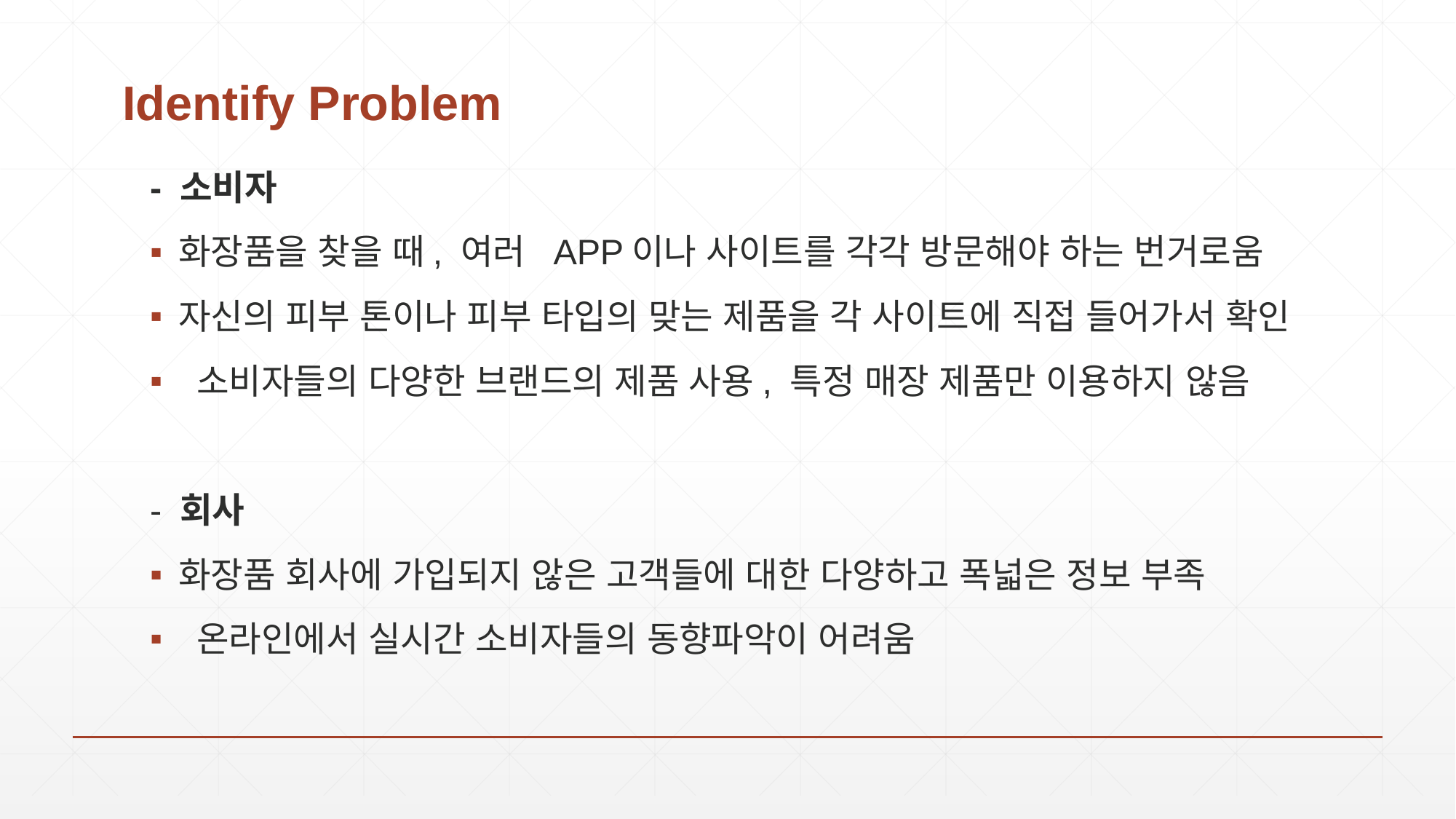

# Identify Problem
- 소비자
화장품을 찾을 때, 여러  APP이나 사이트를 각각 방문해야 하는 번거로움
자신의 피부 톤이나 피부 타입의 맞는 제품을 각 사이트에 직접 들어가서 확인
 소비자들의 다양한 브랜드의 제품 사용, 특정 매장 제품만 이용하지 않음

- 회사
화장품 회사에 가입되지 않은 고객들에 대한 다양하고 폭넓은 정보 부족
 온라인에서 실시간 소비자들의 동향파악이 어려움